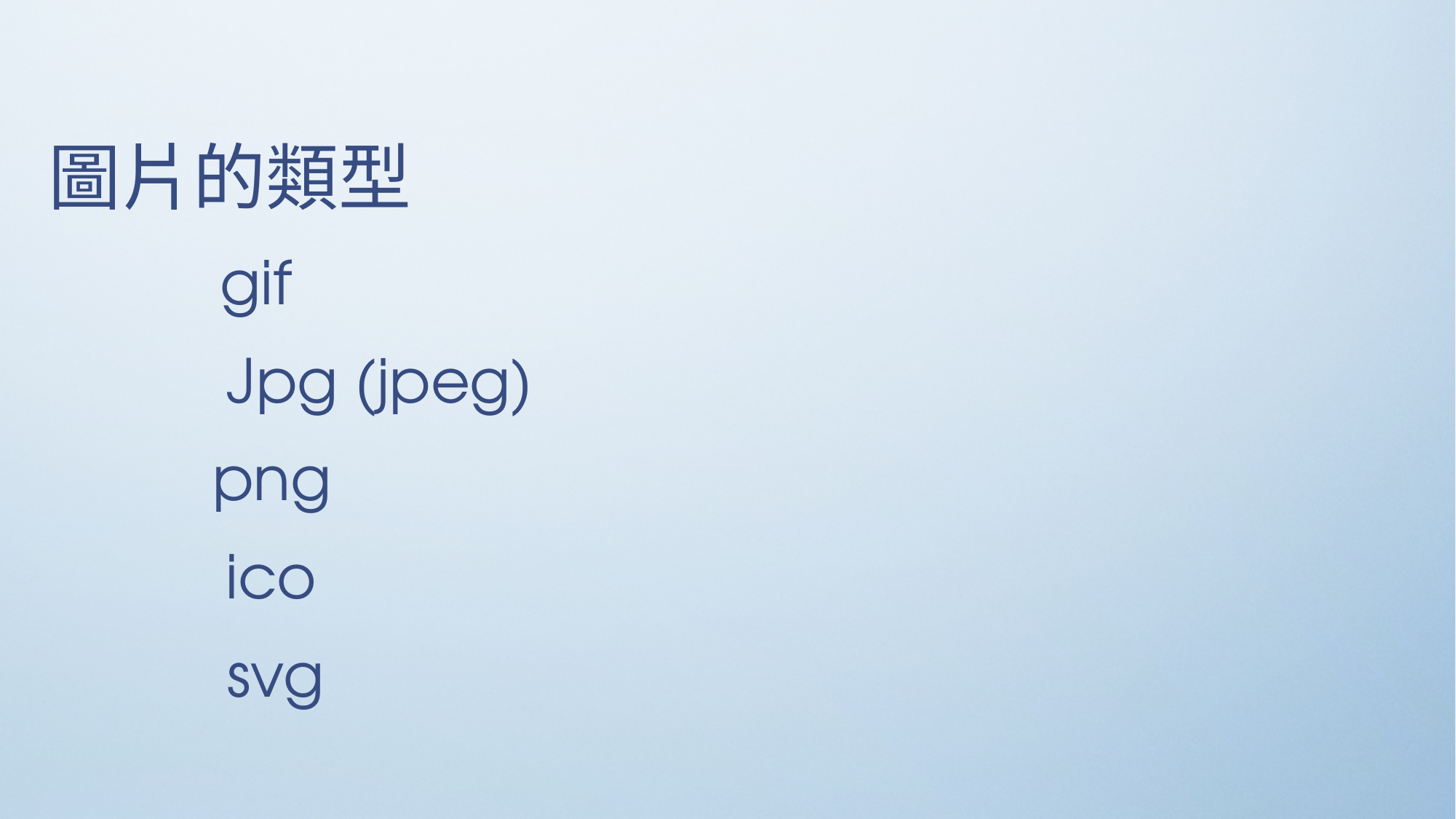

圖片的類型
gif
Jpg (jpeg)
png
ico
svg